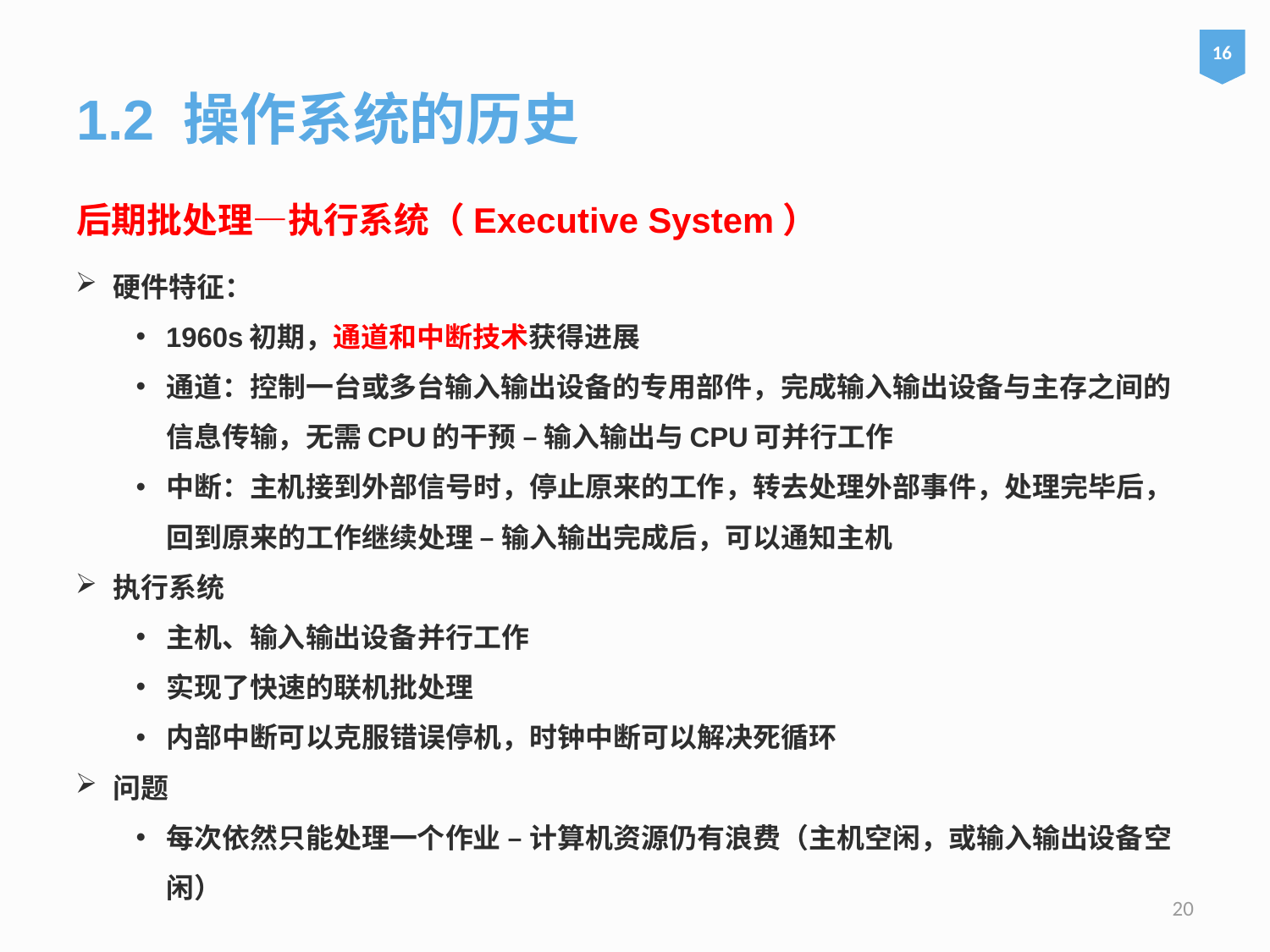

16
1.2 操作系统的历史
后期批处理—执行系统（Executive System）

硬件特征：
1960s初期，通道和中断技术获得进展
通道：控制一台或多台输入输出设备的专用部件，完成输入输出设备与主存之间的信息传输，无需CPU的干预 – 输入输出与CPU可并行工作
中断：主机接到外部信号时，停止原来的工作，转去处理外部事件，处理完毕后，回到原来的工作继续处理 – 输入输出完成后，可以通知主机
执行系统
主机、输入输出设备并行工作
实现了快速的联机批处理
内部中断可以克服错误停机，时钟中断可以解决死循环
问题
每次依然只能处理一个作业 – 计算机资源仍有浪费（主机空闲，或输入输出设备空闲）

20